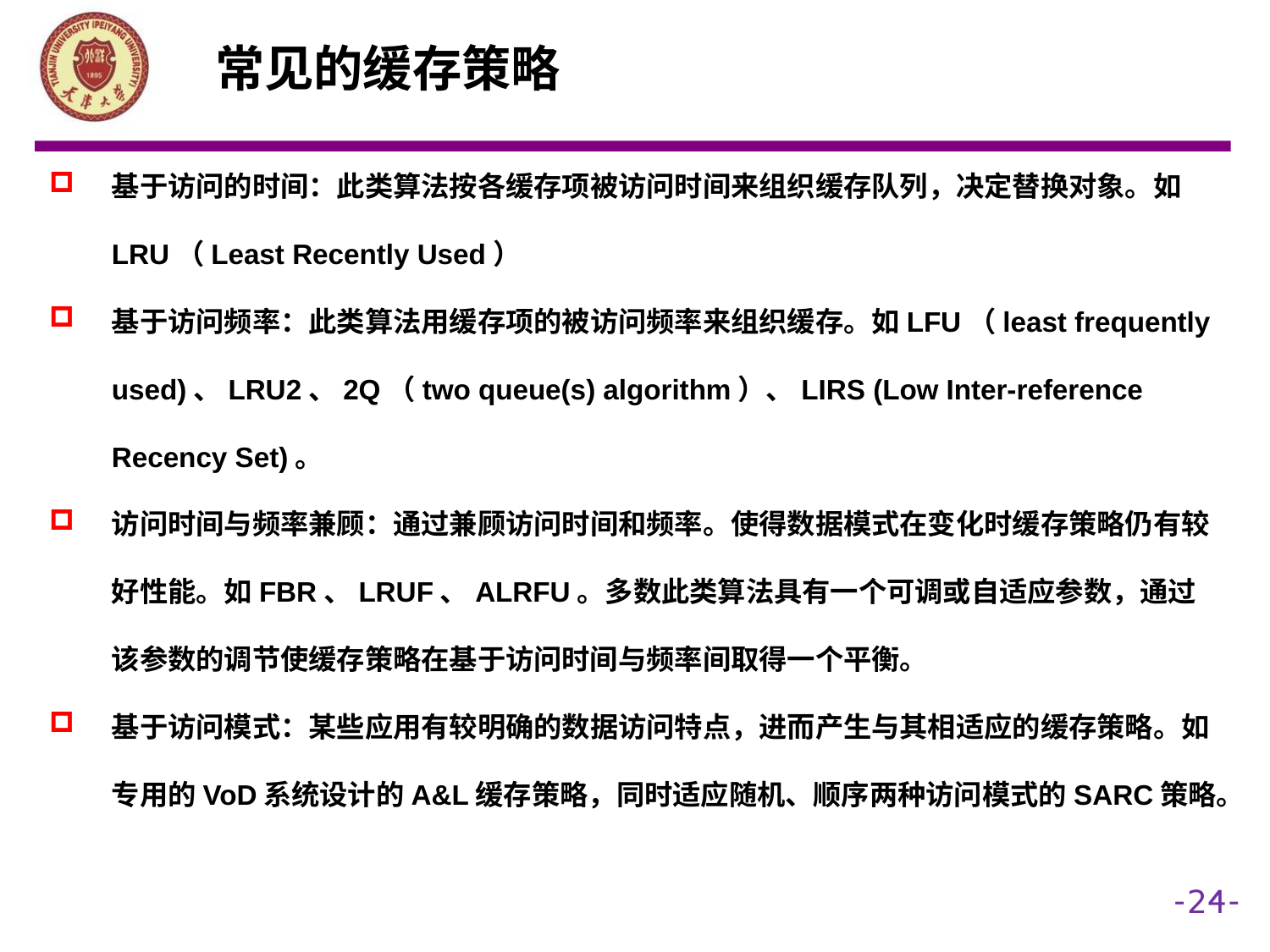

常见的缓存策略
基于访问的时间：此类算法按各缓存项被访问时间来组织缓存队列，决定替换对象。如LRU（Least Recently Used）
基于访问频率：此类算法用缓存项的被访问频率来组织缓存。如LFU（least frequently used)、LRU2、2Q（two queue(s) algorithm）、LIRS (Low Inter-reference Recency Set)。
访问时间与频率兼顾：通过兼顾访问时间和频率。使得数据模式在变化时缓存策略仍有较好性能。如FBR、LRUF、ALRFU。多数此类算法具有一个可调或自适应参数，通过该参数的调节使缓存策略在基于访问时间与频率间取得一个平衡。
基于访问模式：某些应用有较明确的数据访问特点，进而产生与其相适应的缓存策略。如专用的VoD系统设计的A&L缓存策略，同时适应随机、顺序两种访问模式的SARC策略。